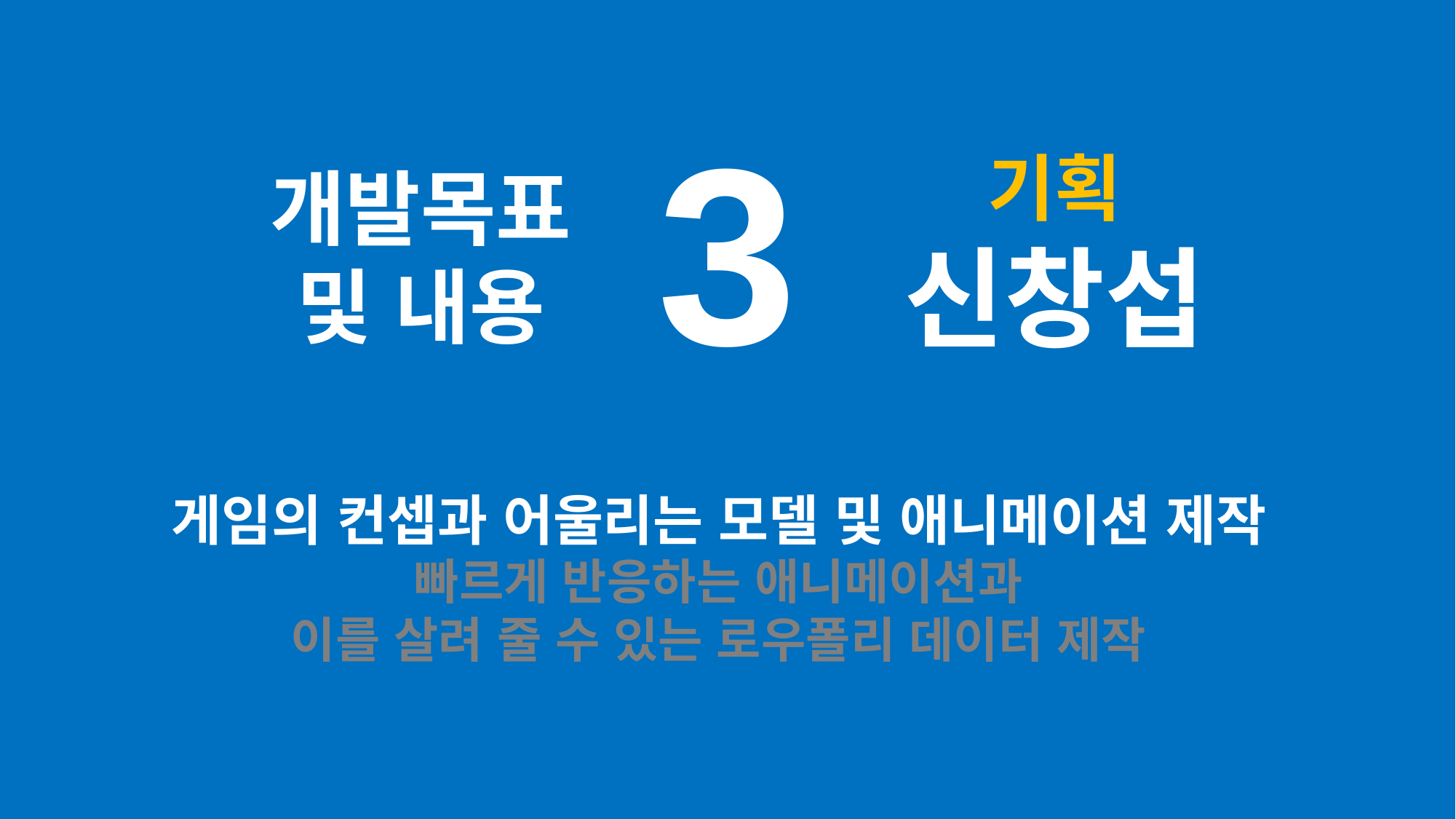

3
기획
신창섭
개발목표
및 내용
게임의 컨셉과 어울리는 모델 및 애니메이션 제작
빠르게 반응하는 애니메이션과
이를 살려 줄 수 있는 로우폴리 데이터 제작